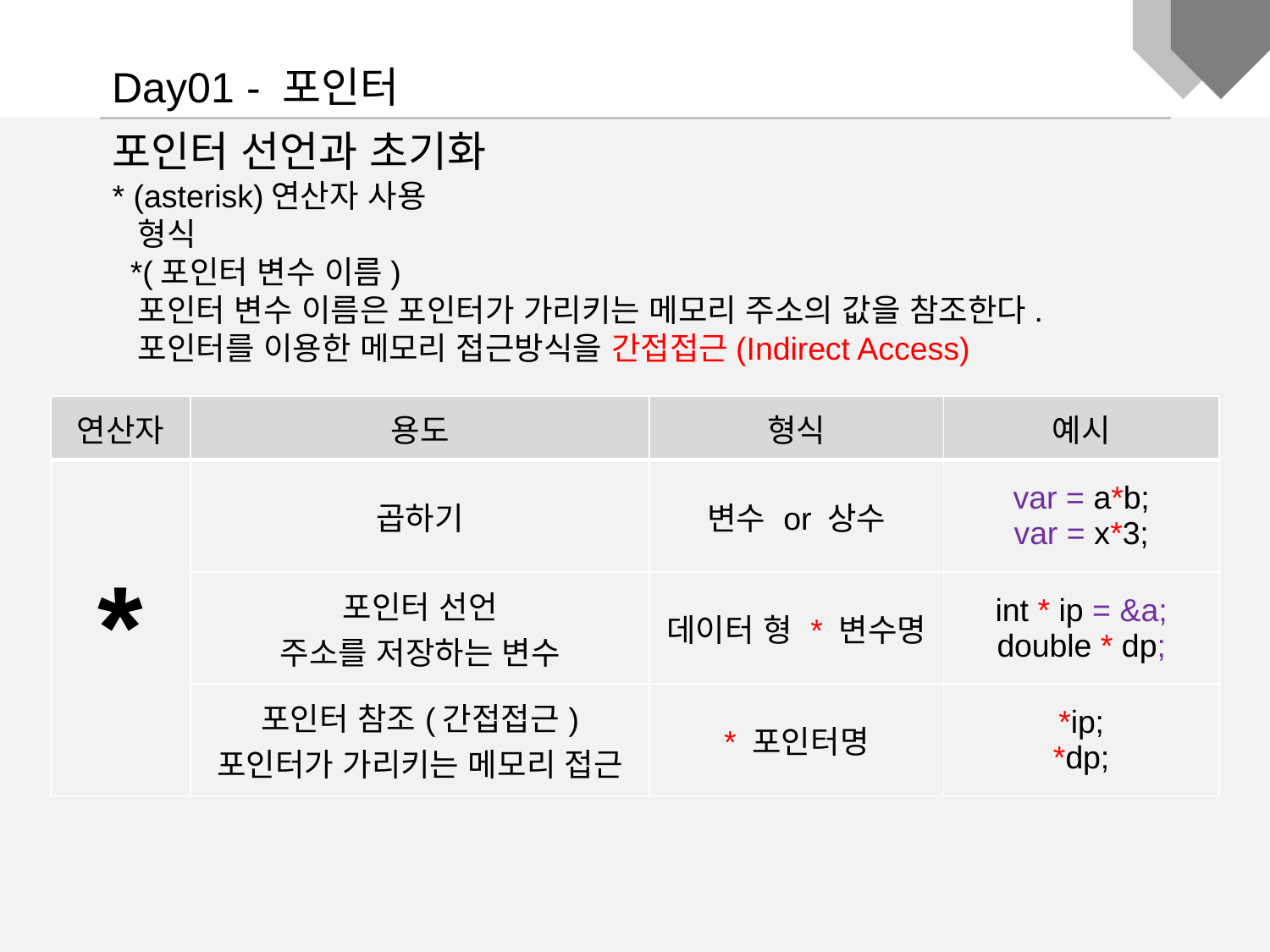

Day01 - 포인터
포인터 선언과 초기화
* (asterisk)연산자 사용
  형식
  *(포인터 변수 이름)
  포인터 변수 이름은 포인터가 가리키는 메모리 주소의 값을 참조한다.
  포인터를 이용한 메모리 접근방식을 간접접근(Indirect Access)
| 연산자 | 용도 | 형식 | 예시 |
| --- | --- | --- | --- |
| \* | 곱하기 | 변수 or 상수 | var = a\*b; var = x\*3; |
|  | 포인터 선언 주소를 저장하는 변수 | 데이터 형 \* 변수명 | int \* ip = &a; double \* dp; |
|  | 포인터 참조(간접접근) 포인터가 가리키는 메모리 접근 | \* 포인터명 | \*ip; \*dp; |